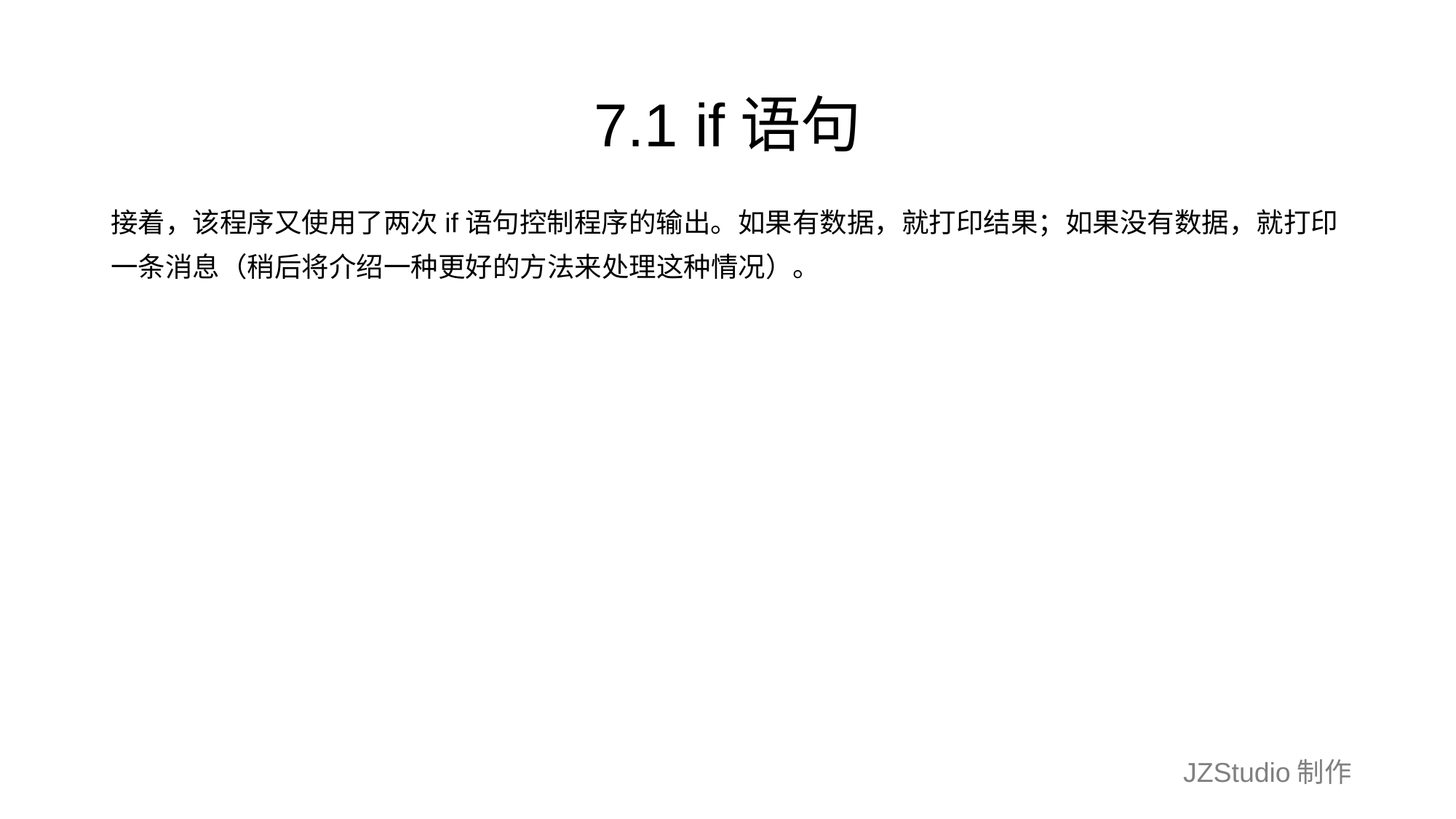

# 7.1 if语句
接着，该程序又使用了两次if语句控制程序的输出。如果有数据，就打印结果；如果没有数据，就打印
一条消息（稍后将介绍一种更好的方法来处理这种情况）。